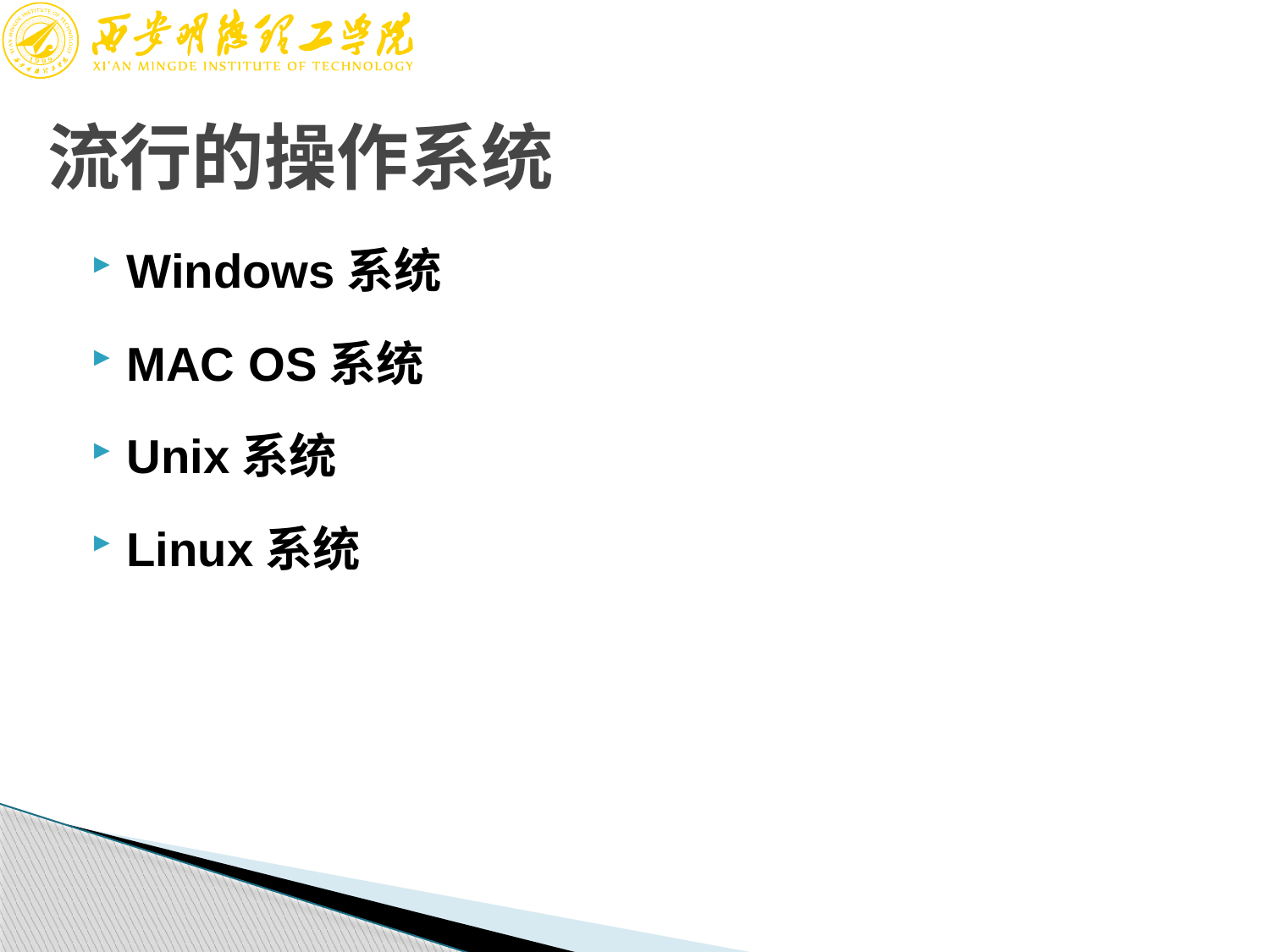

# 流行的操作系统
Windows系统
MAC OS系统
Unix系统
Linux系统